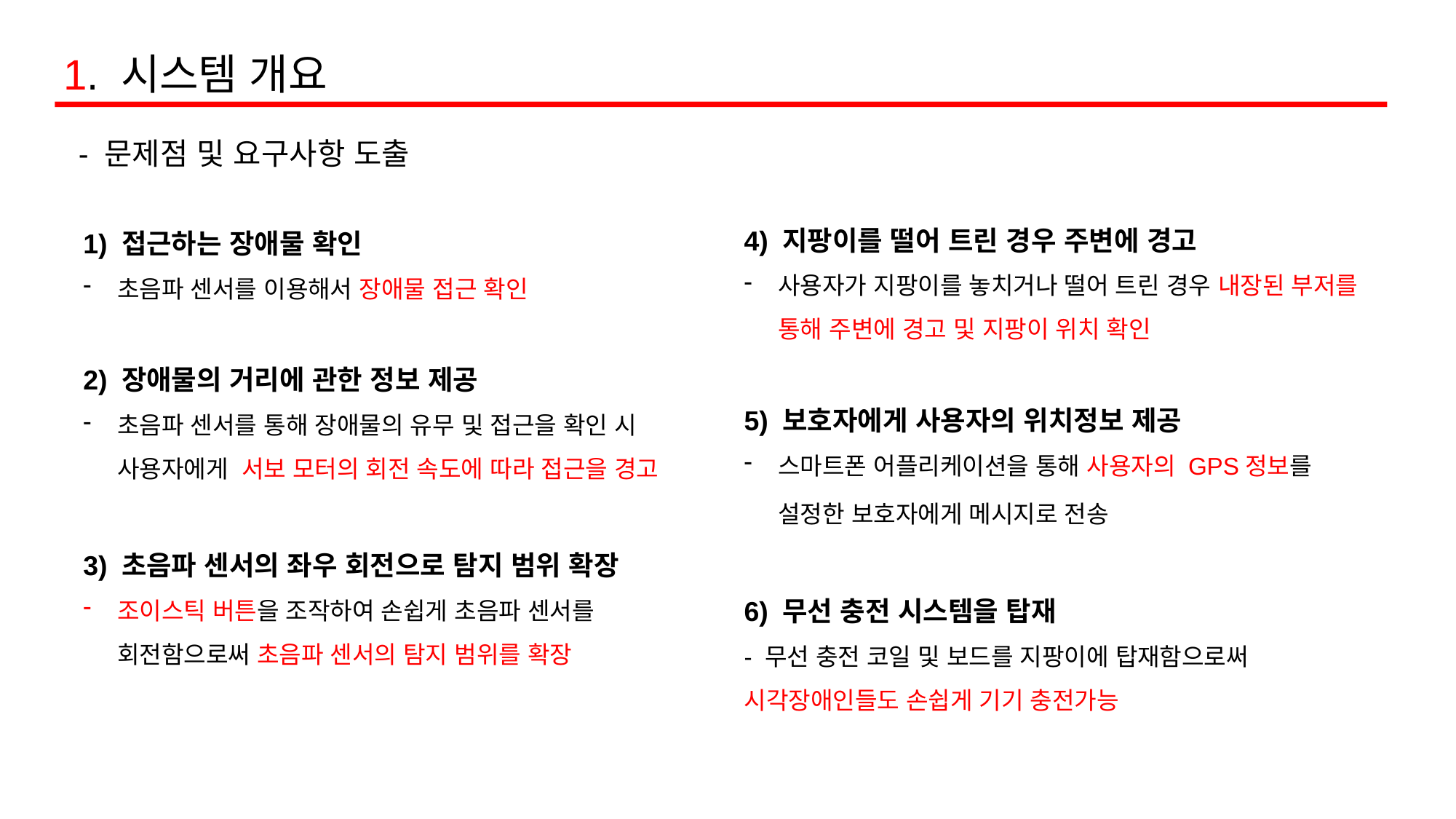

1. 시스템 개요

- 문제점 및 요구사항 도출
4) 지팡이를 떨어 트린 경우 주변에 경고
사용자가 지팡이를 놓치거나 떨어 트린 경우 내장된 부저를 통해 주변에 경고 및 지팡이 위치 확인

5) 보호자에게 사용자의 위치정보 제공
스마트폰 어플리케이션을 통해 사용자의 GPS정보를 설정한 보호자에게 메시지로 전송

6) 무선 충전 시스템을 탑재
- 무선 충전 코일 및 보드를 지팡이에 탑재함으로써 시각장애인들도 손쉽게 기기 충전가능
1) 접근하는 장애물 확인
초음파 센서를 이용해서 장애물 접근 확인

2) 장애물의 거리에 관한 정보 제공
초음파 센서를 통해 장애물의 유무 및 접근을 확인 시 사용자에게  서보 모터의 회전 속도에 따라 접근을 경고

3) 초음파 센서의 좌우 회전으로 탐지 범위 확장
조이스틱 버튼을 조작하여 손쉽게 초음파 센서를 회전함으로써 초음파 센서의 탐지 범위를 확장